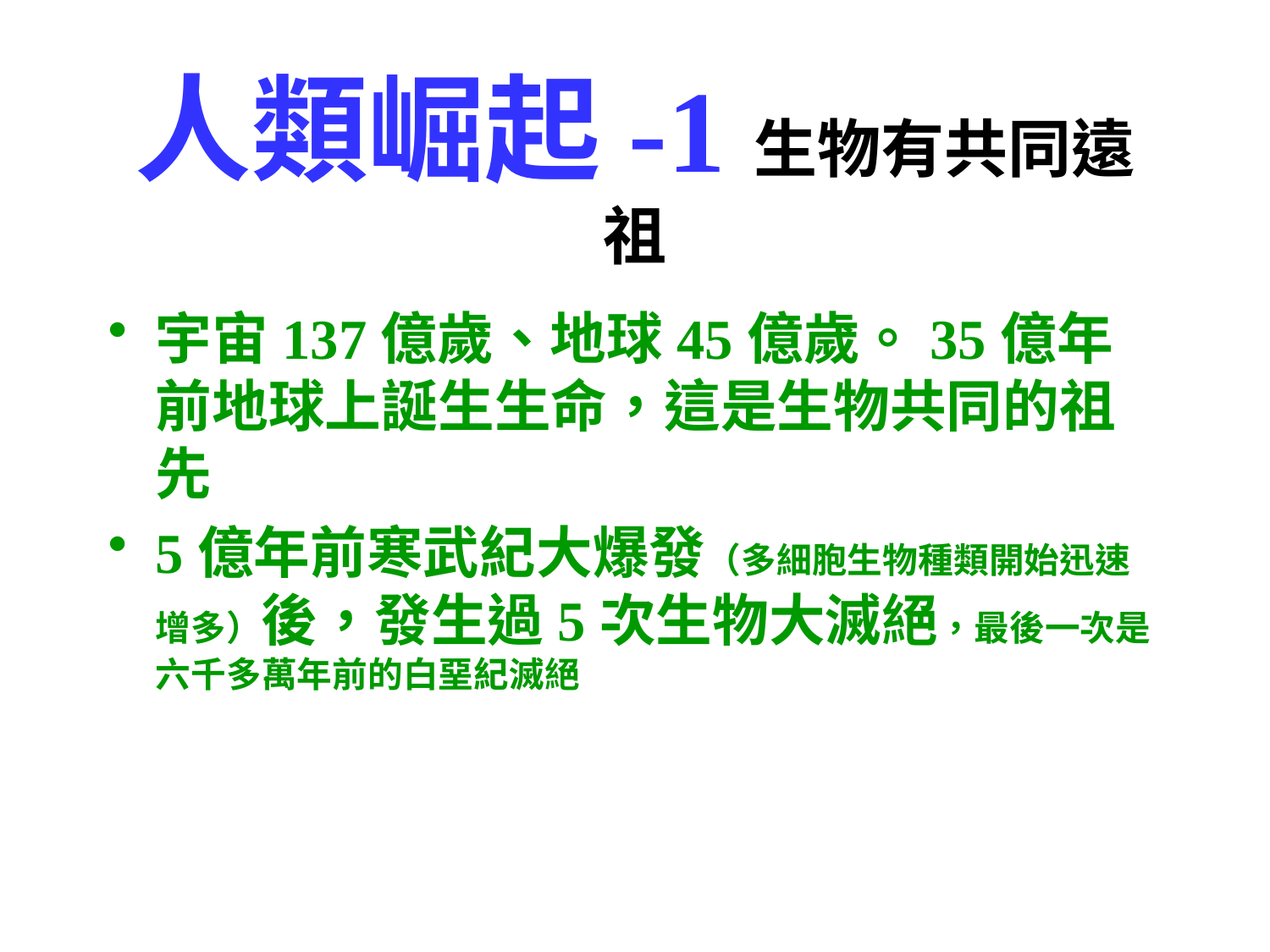

# 人類崛起-1生物有共同遠祖
宇宙137億歲、地球45億歲。35億年前地球上誕生生命，這是生物共同的祖先
5億年前寒武紀大爆發（多細胞生物種類開始迅速增多）後，發生過5次生物大滅絕，最後一次是六千多萬年前的白堊紀滅絕